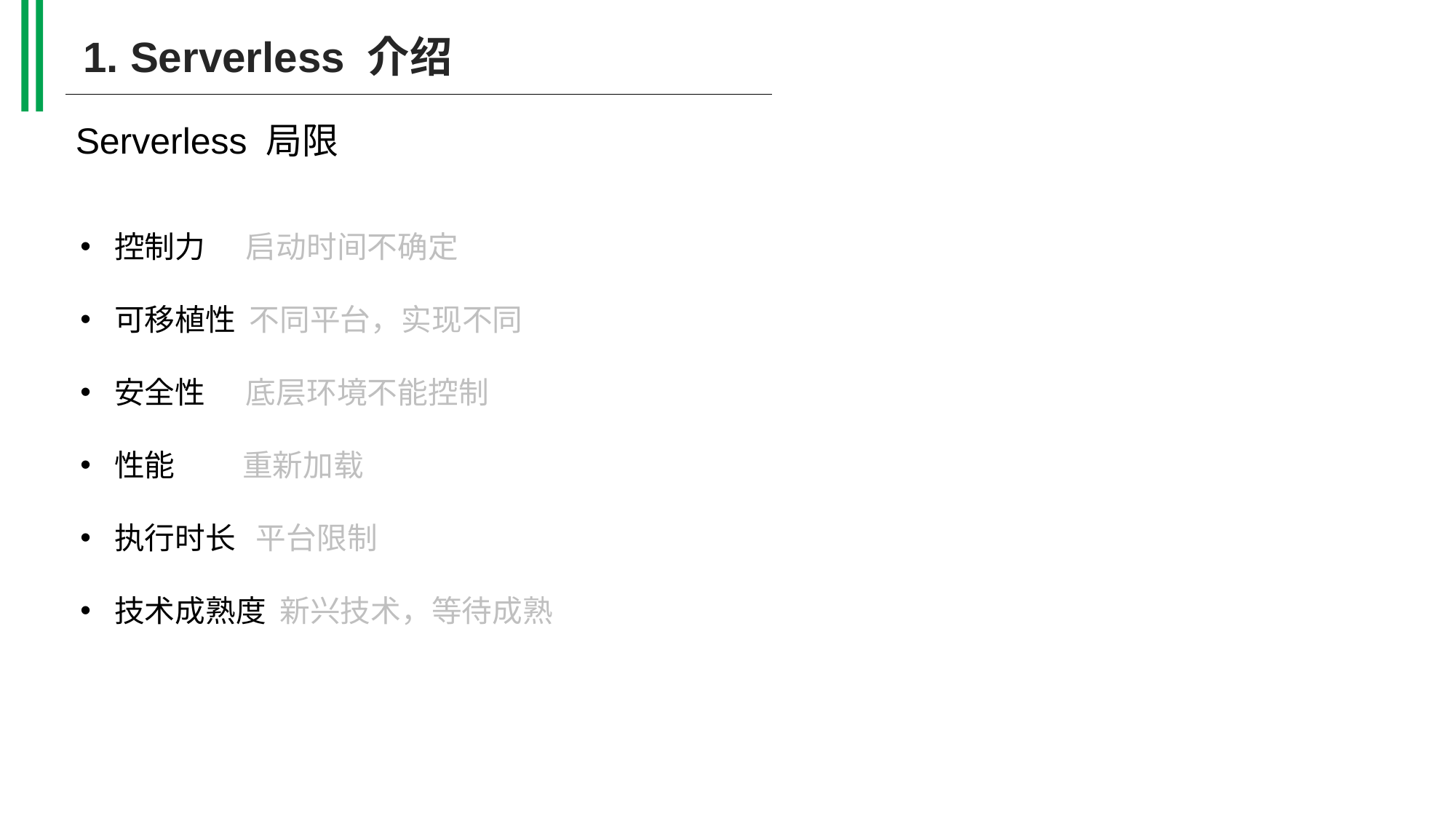

1. Serverless 介绍
Serverless 局限
控制力      启动时间不确定
可移植性  不同平台，实现不同
安全性      底层环境不能控制
性能          重新加载
执行时长   平台限制
技术成熟度  新兴技术，等待成熟